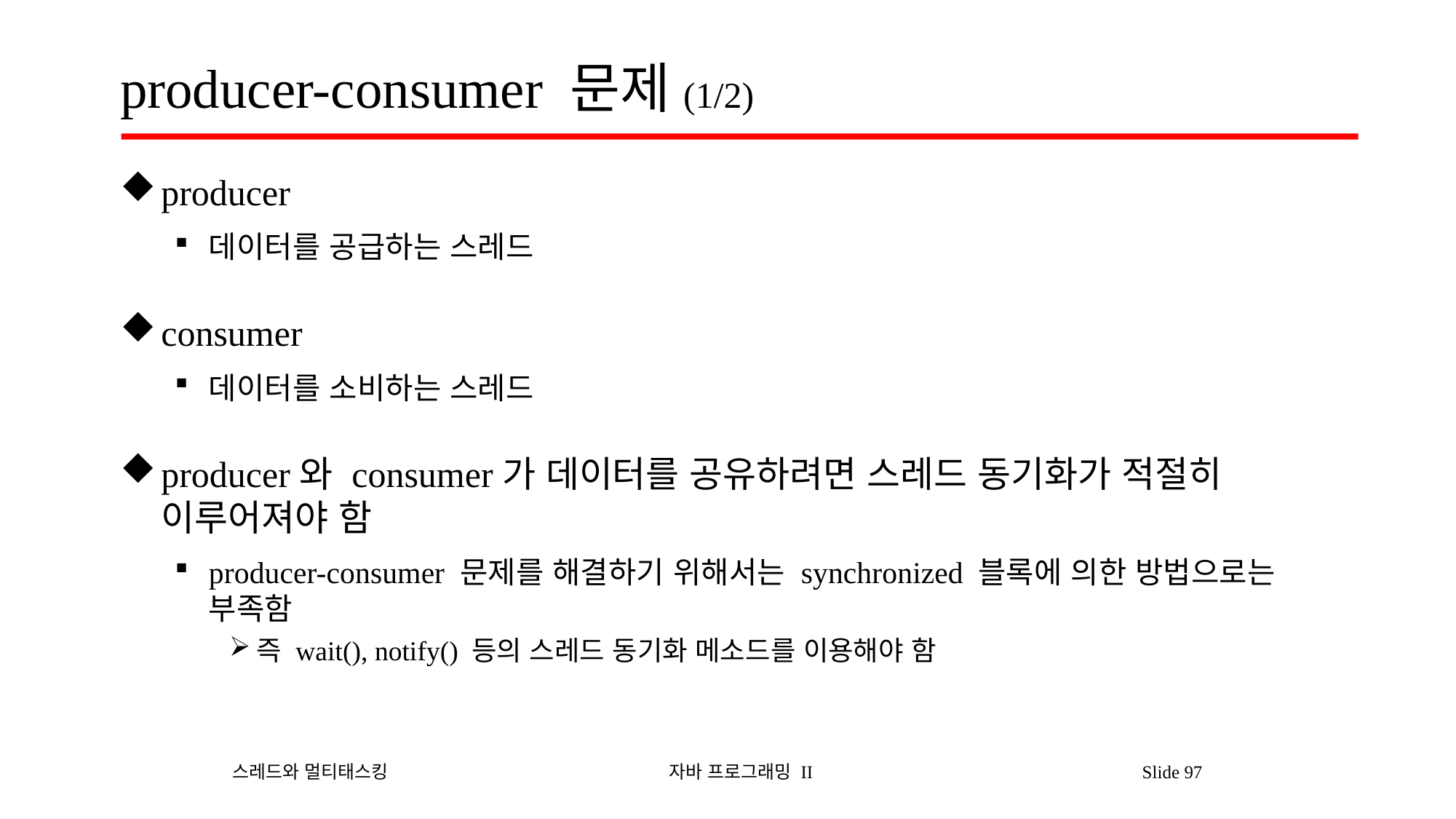

# producer-consumer 문제(1/2)
producer
데이터를 공급하는 스레드
consumer
데이터를 소비하는 스레드
producer와 consumer가 데이터를 공유하려면 스레드 동기화가 적절히 이루어져야 함
producer-consumer 문제를 해결하기 위해서는 synchronized 블록에 의한 방법으로는 부족함
즉 wait(), notify() 등의 스레드 동기화 메소드를 이용해야 함